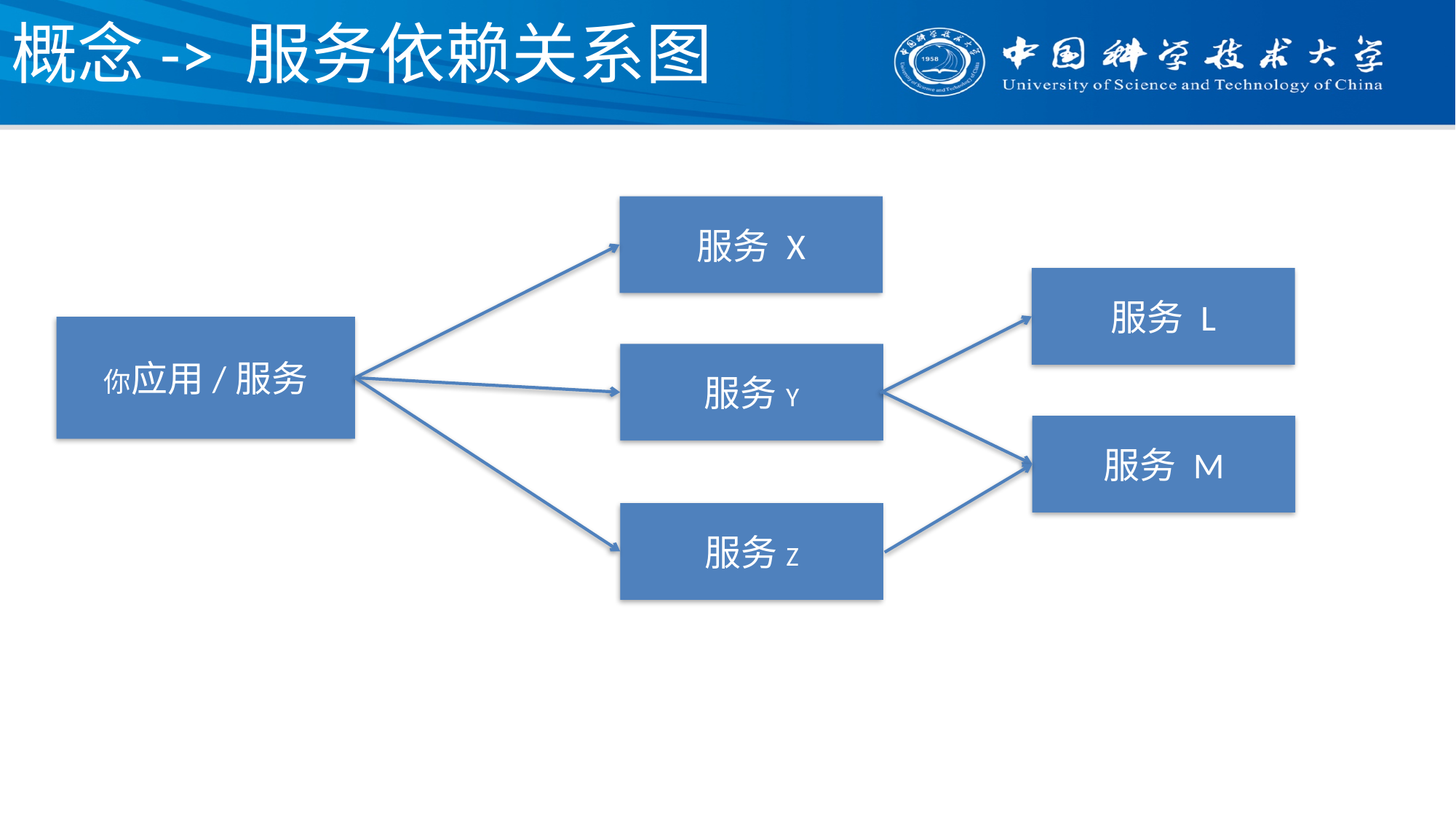

# 概念-> 服务依赖关系图
服务 X
服务 L
你应用/服务
服务Y
服务 M
服务Z